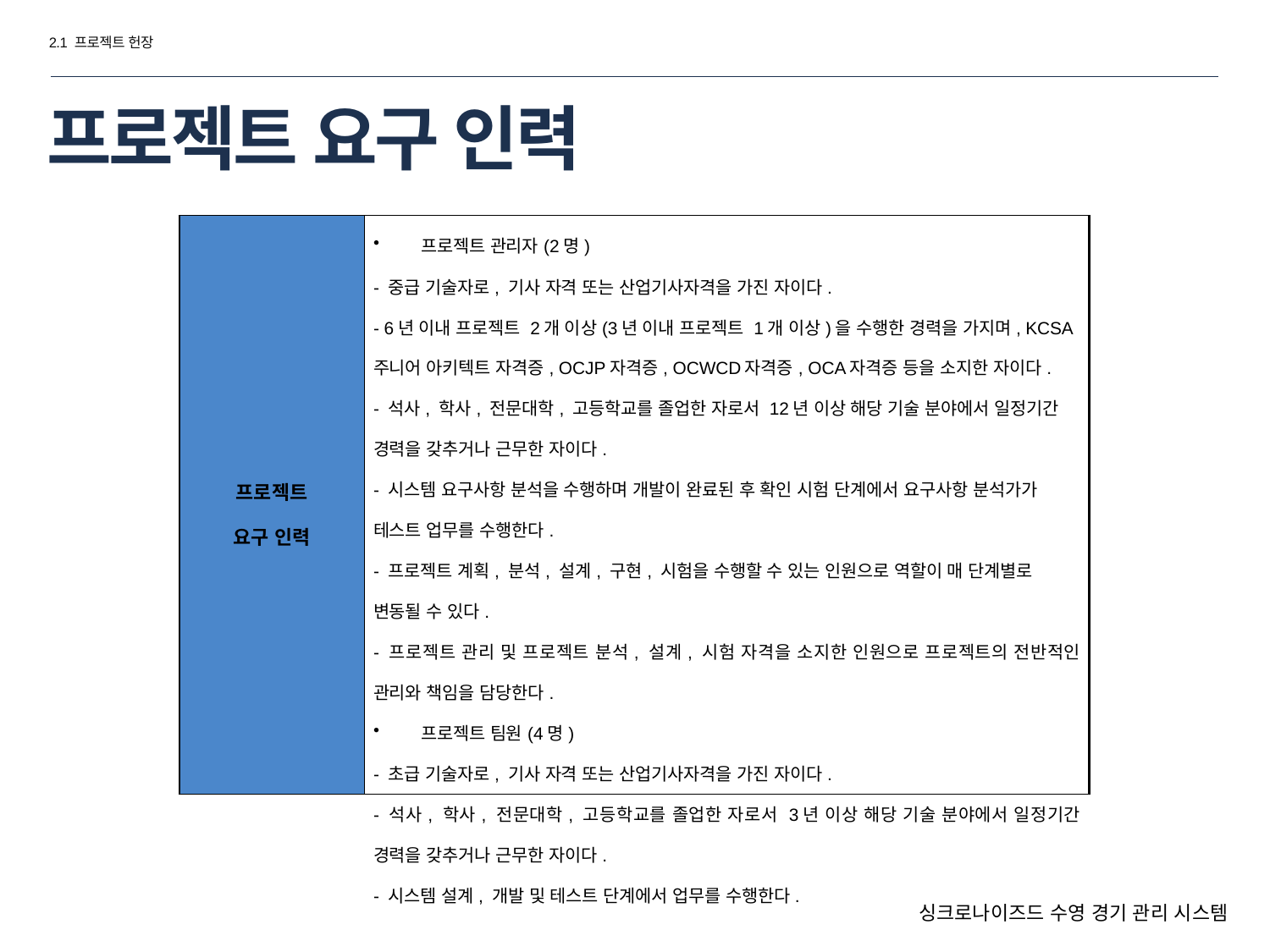

2.1 프로젝트 헌장
# 프로젝트 요구 인력
| 프로젝트 요구 인력 | 프로젝트 관리자(2명) - 중급 기술자로, 기사 자격 또는 산업기사자격을 가진 자이다. - 6년 이내 프로젝트 2개 이상(3년 이내 프로젝트 1개 이상)을 수행한 경력을 가지며, KCSA 주니어 아키텍트 자격증, OCJP자격증, OCWCD자격증, OCA자격증 등을 소지한 자이다. - 석사, 학사, 전문대학, 고등학교를 졸업한 자로서 12년 이상 해당 기술 분야에서 일정기간 경력을 갖추거나 근무한 자이다. - 시스템 요구사항 분석을 수행하며 개발이 완료된 후 확인 시험 단계에서 요구사항 분석가가 테스트 업무를 수행한다. - 프로젝트 계획, 분석, 설계, 구현, 시험을 수행할 수 있는 인원으로 역할이 매 단계별로 변동될 수 있다. - 프로젝트 관리 및 프로젝트 분석, 설계, 시험 자격을 소지한 인원으로 프로젝트의 전반적인 관리와 책임을 담당한다. 프로젝트 팀원(4명) - 초급 기술자로, 기사 자격 또는 산업기사자격을 가진 자이다. - 석사, 학사, 전문대학, 고등학교를 졸업한 자로서 3년 이상 해당 기술 분야에서 일정기간 경력을 갖추거나 근무한 자이다. - 시스템 설계, 개발 및 테스트 단계에서 업무를 수행한다. |
| --- | --- |
싱크로나이즈드 수영 경기 관리 시스템